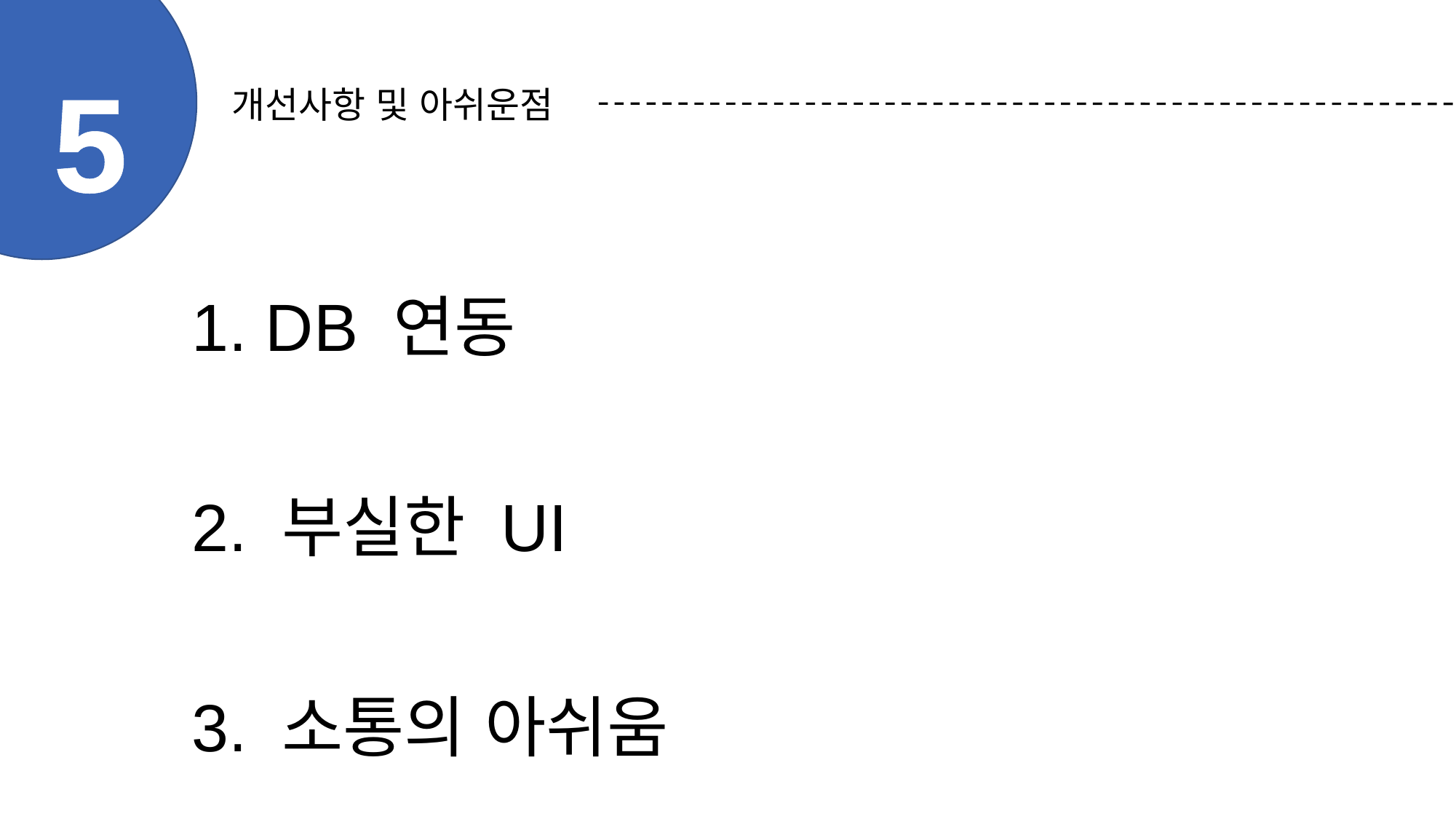

5
개선사항 및 아쉬운점
1. DB 연동
2. 부실한 UI
3. 소통의 아쉬움